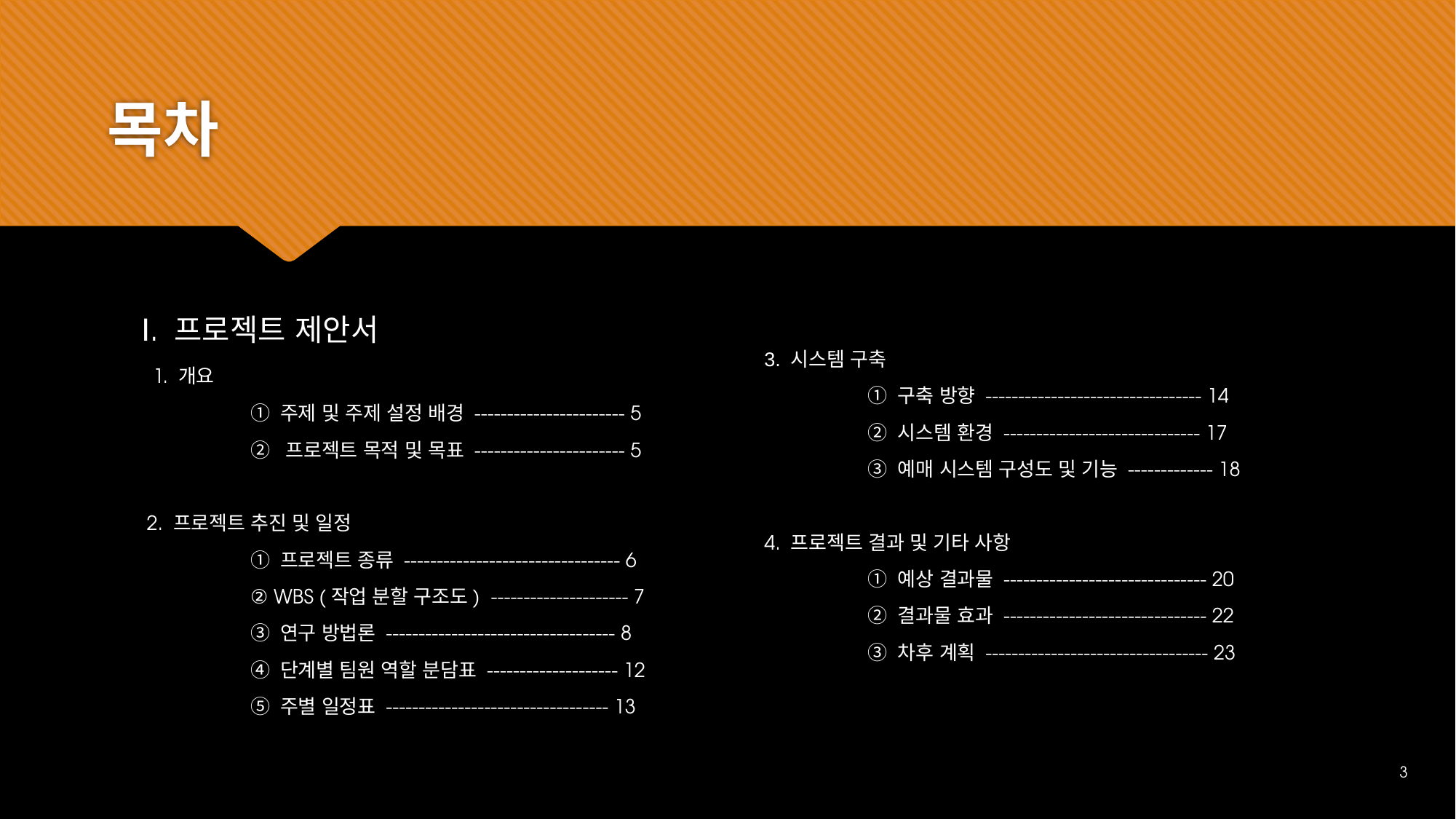

# 목차
Ⅰ. 프로젝트 제안서
  1. 개요
	① 주제 및 주제 설정 배경 ----------------------- 5
	②  프로젝트 목적 및 목표 ----------------------- 5

 2. 프로젝트 추진 및 일정
	① 프로젝트 종류 --------------------------------- 6
	② WBS (작업 분할 구조도)  --------------------- 7
	③ 연구 방법론 ----------------------------------- 8
 	④ 단계별 팀원 역할 분담표 -------------------- 12
	⑤ 주별 일정표 ---------------------------------- 13

 3. 시스템 구축
	① 구축 방향 --------------------------------- 14
	② 시스템 환경 ------------------------------ 17
	③ 예매 시스템 구성도 및 기능 ------------- 18

 4. 프로젝트 결과 및 기타 사항
	① 예상 결과물 ------------------------------- 20
	② 결과물 효과 ------------------------------- 22
	③ 차후 계획 ---------------------------------- 23

3